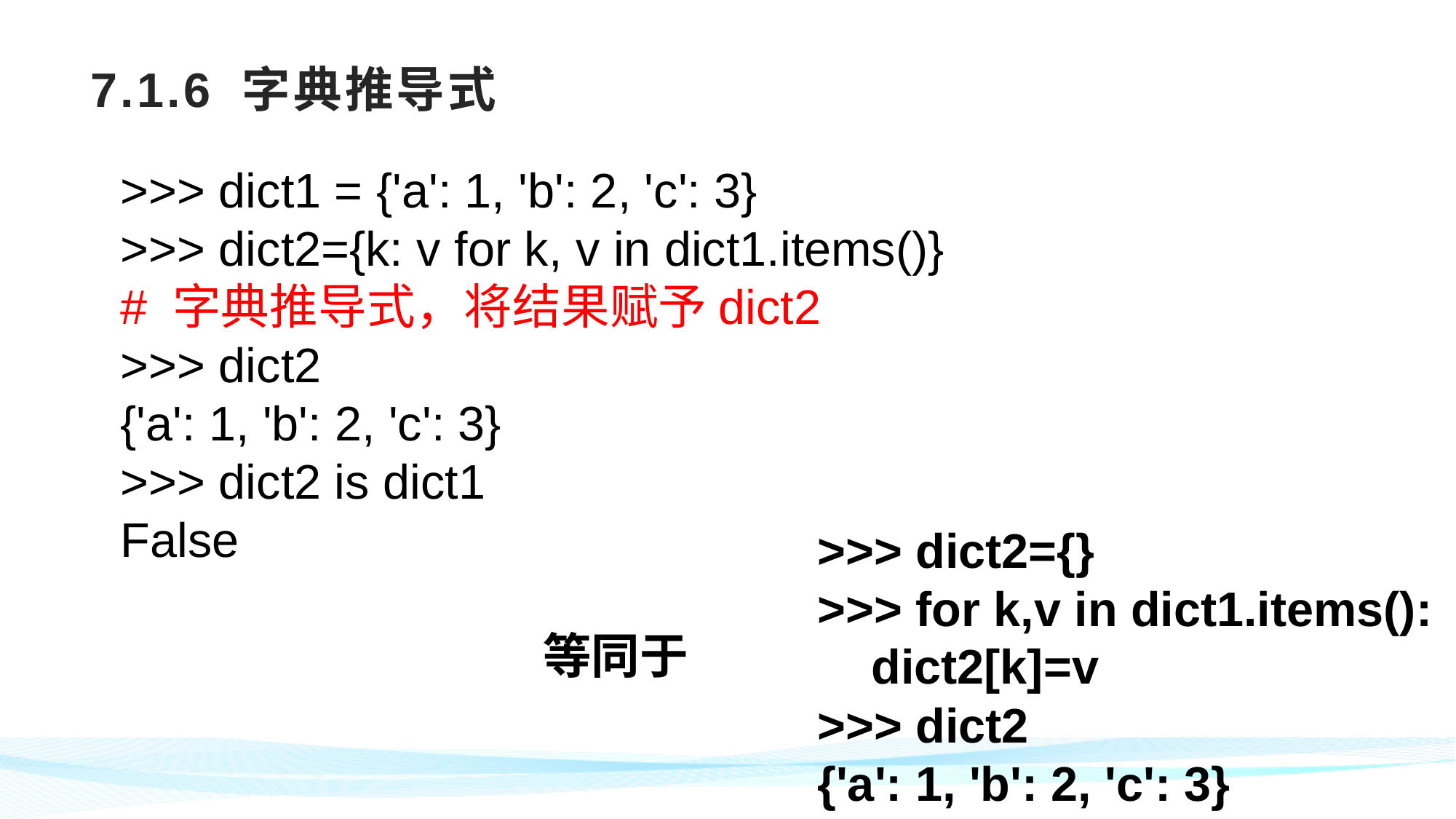

# 7.1.6 字典推导式
>>> dict1 = {'a': 1, 'b': 2, 'c': 3}
>>> dict2={k: v for k, v in dict1.items()}
# 字典推导式，将结果赋予dict2
>>> dict2
{'a': 1, 'b': 2, 'c': 3}
>>> dict2 is dict1
False

                                     等同于

>>> dict2={}
>>> for k,v in dict1.items():
    dict2[k]=v
>>> dict2
{'a': 1, 'b': 2, 'c': 3}
51